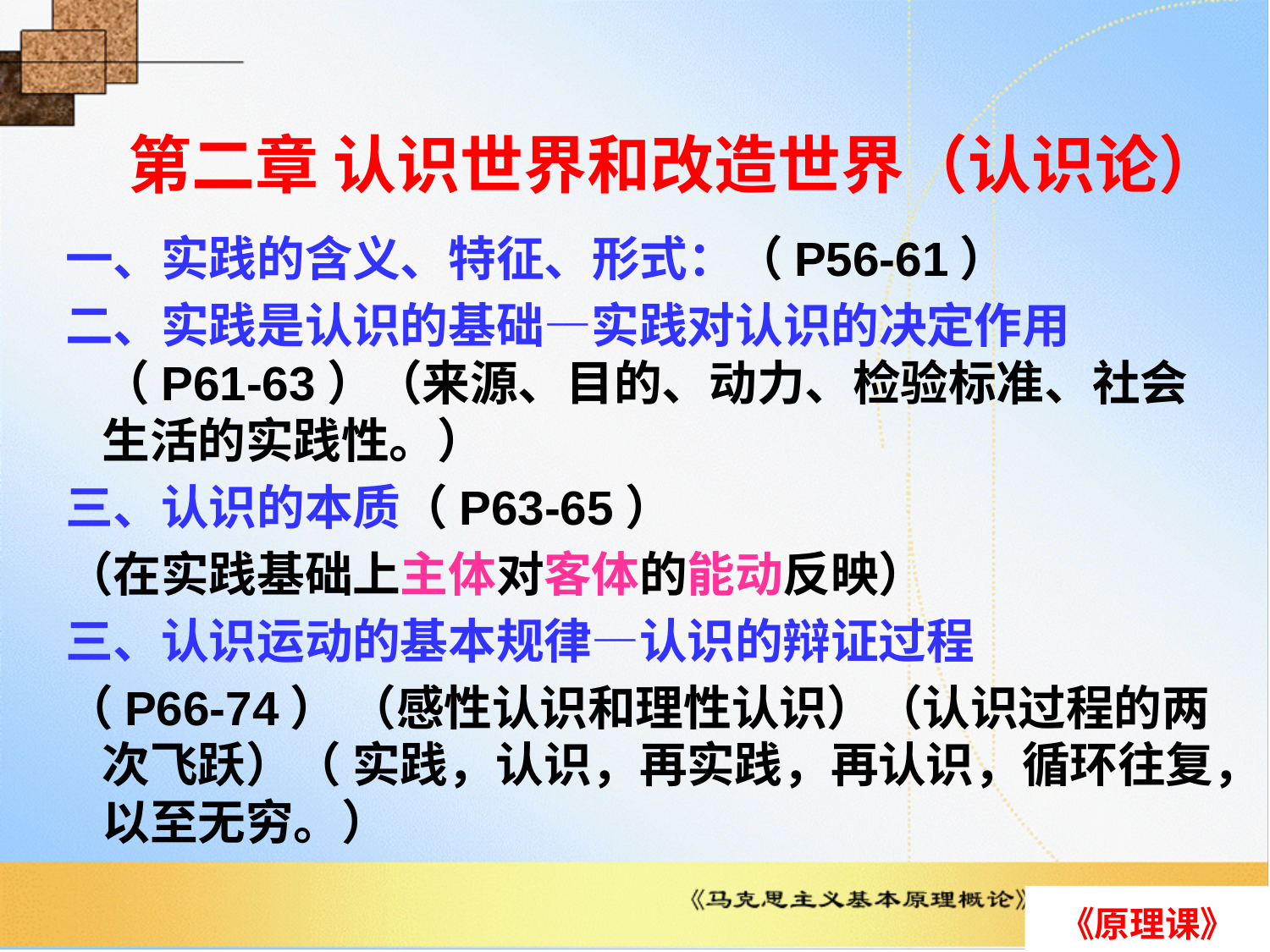

# 第二章 认识世界和改造世界（认识论）
一、实践的含义、特征、形式：（P56-61）
二、实践是认识的基础—实践对认识的决定作用（P61-63）（来源、目的、动力、检验标准、社会生活的实践性。）
三、认识的本质（P63-65）
（在实践基础上主体对客体的能动反映）
三、认识运动的基本规律—认识的辩证过程
（P66-74） （感性认识和理性认识）（认识过程的两次飞跃）（ 实践，认识，再实践，再认识，循环往复，以至无穷。）

《原理课》